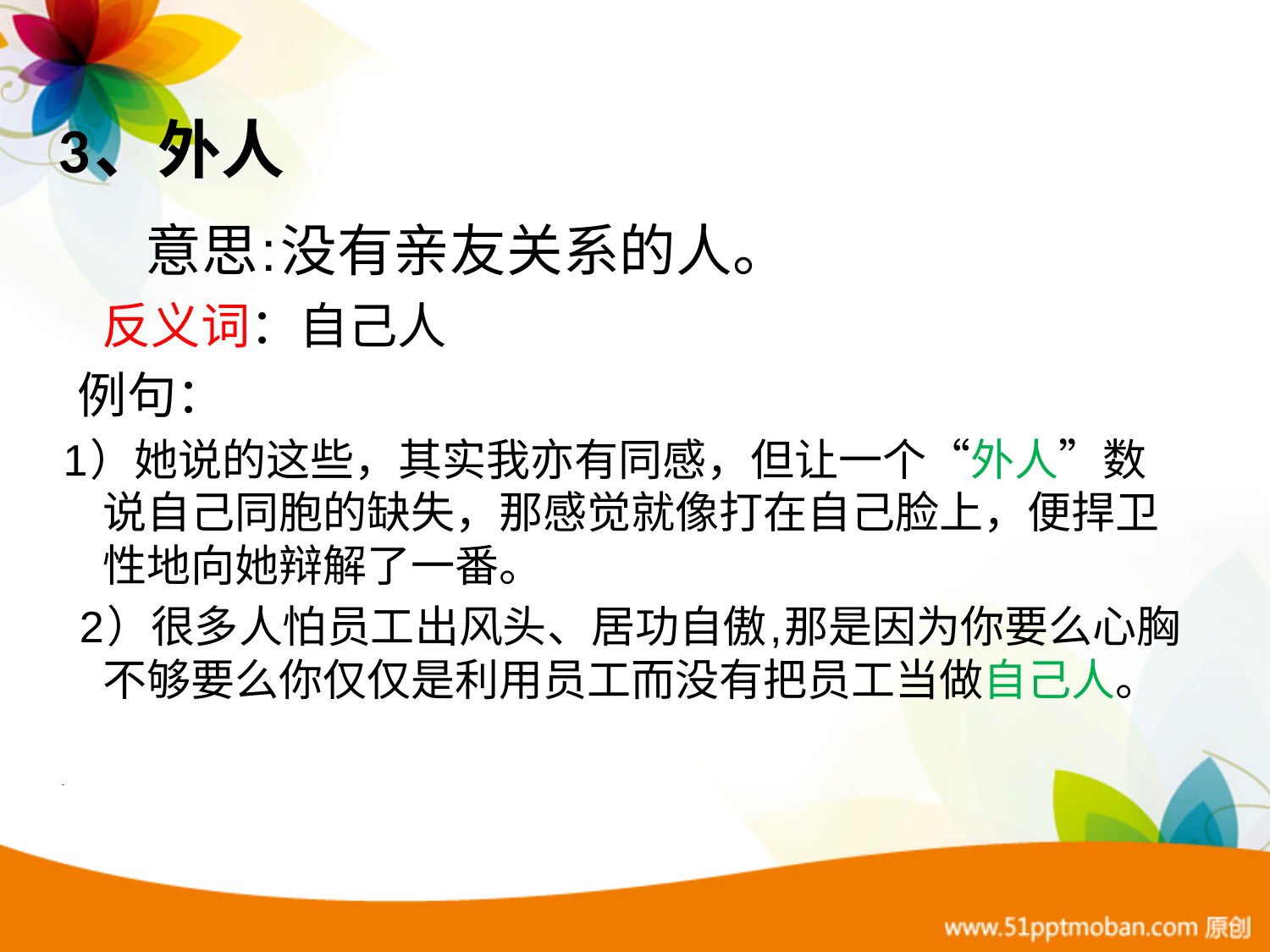

3、外人
      意思:没有亲友关系的人。
    反义词：自己人
   例句：
  1）她说的这些，其实我亦有同感，但让一个“外人”数说自己同胞的缺失，那感觉就像打在自己脸上，便捍卫性地向她辩解了一番。
  2）很多人怕员工出风头、居功自傲,那是因为你要么心胸不够要么你仅仅是利用员工而没有把员工当做自己人。